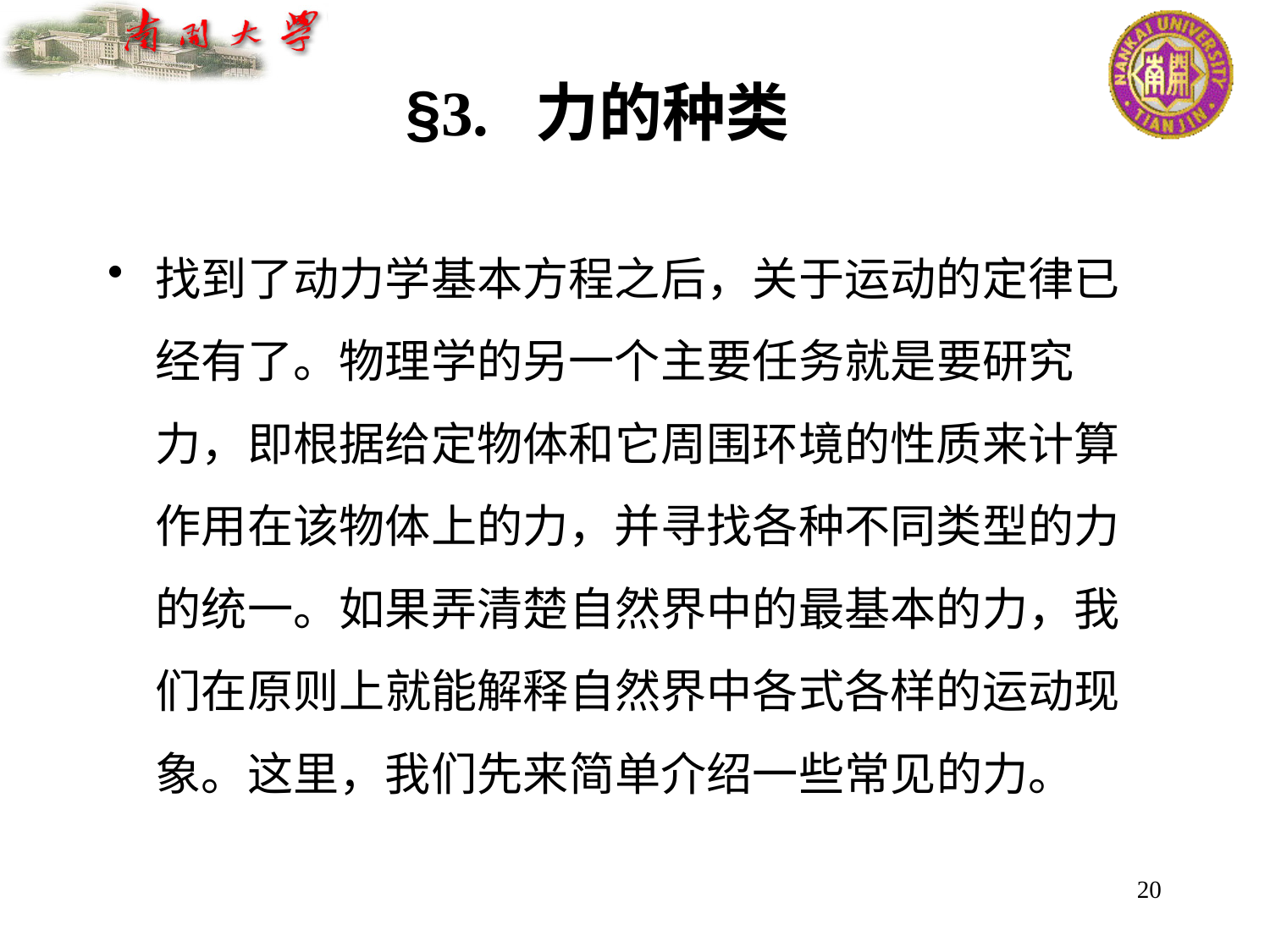

§3.  力的种类
找到了动力学基本方程之后，关于运动的定律已经有了。物理学的另一个主要任务就是要研究力，即根据给定物体和它周围环境的性质来计算作用在该物体上的力，并寻找各种不同类型的力的统一。如果弄清楚自然界中的最基本的力，我们在原则上就能解释自然界中各式各样的运动现象。这里，我们先来简单介绍一些常见的力。
20